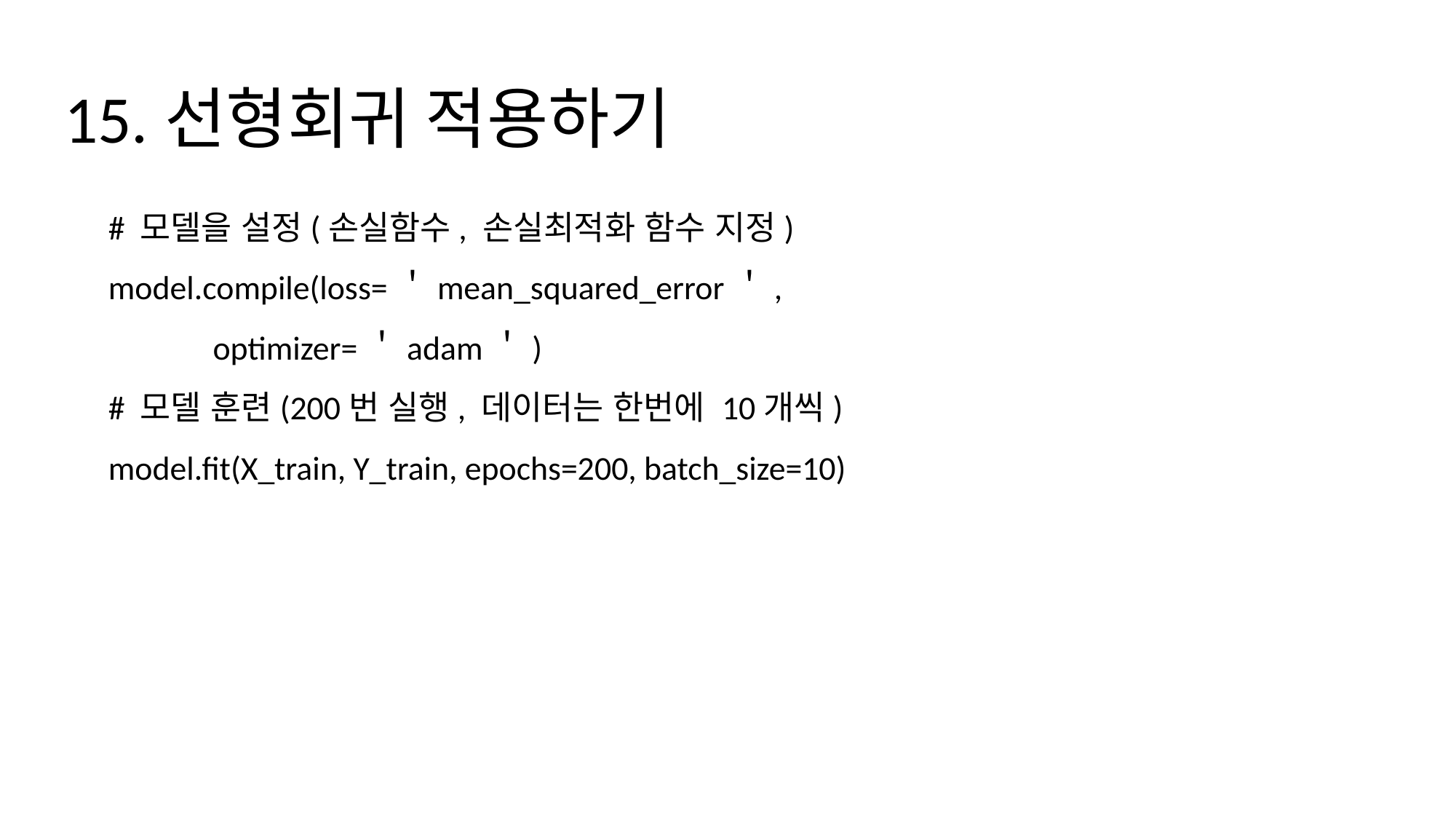

# 15.선형회귀 적용하기
# 모델을 설정(손실함수, 손실최적화 함수 지정)
model.compile(loss=＇mean_squared_error＇,
              optimizer=＇adam＇)
# 모델 훈련(200번 실행, 데이터는 한번에 10개씩)
model.fit(X_train, Y_train, epochs=200, batch_size=10)